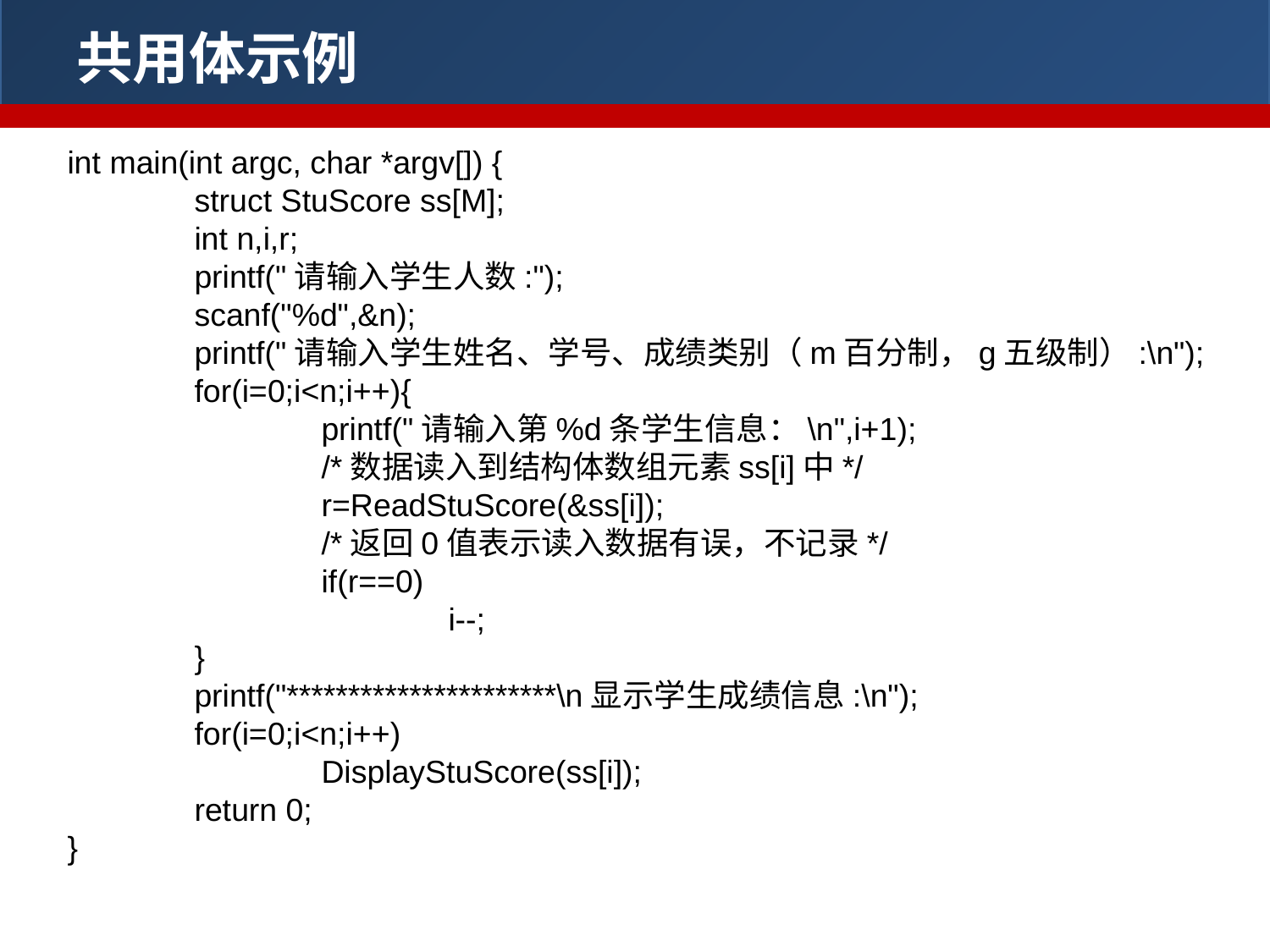

共用体示例
int main(int argc, char *argv[]) {
	struct StuScore ss[M];
	int n,i,r;
	printf("请输入学生人数:");
	scanf("%d",&n);
	printf("请输入学生姓名、学号、成绩类别（m百分制，g五级制）:\n");
	for(i=0;i<n;i++){
		printf("请输入第%d条学生信息：\n",i+1);
		/*数据读入到结构体数组元素ss[i]中*/
		r=ReadStuScore(&ss[i]);
		/*返回0值表示读入数据有误，不记录*/
		if(r==0)
			i--;
	}
	printf("**********************\n显示学生成绩信息:\n");
	for(i=0;i<n;i++)
		DisplayStuScore(ss[i]);
	return 0;
}